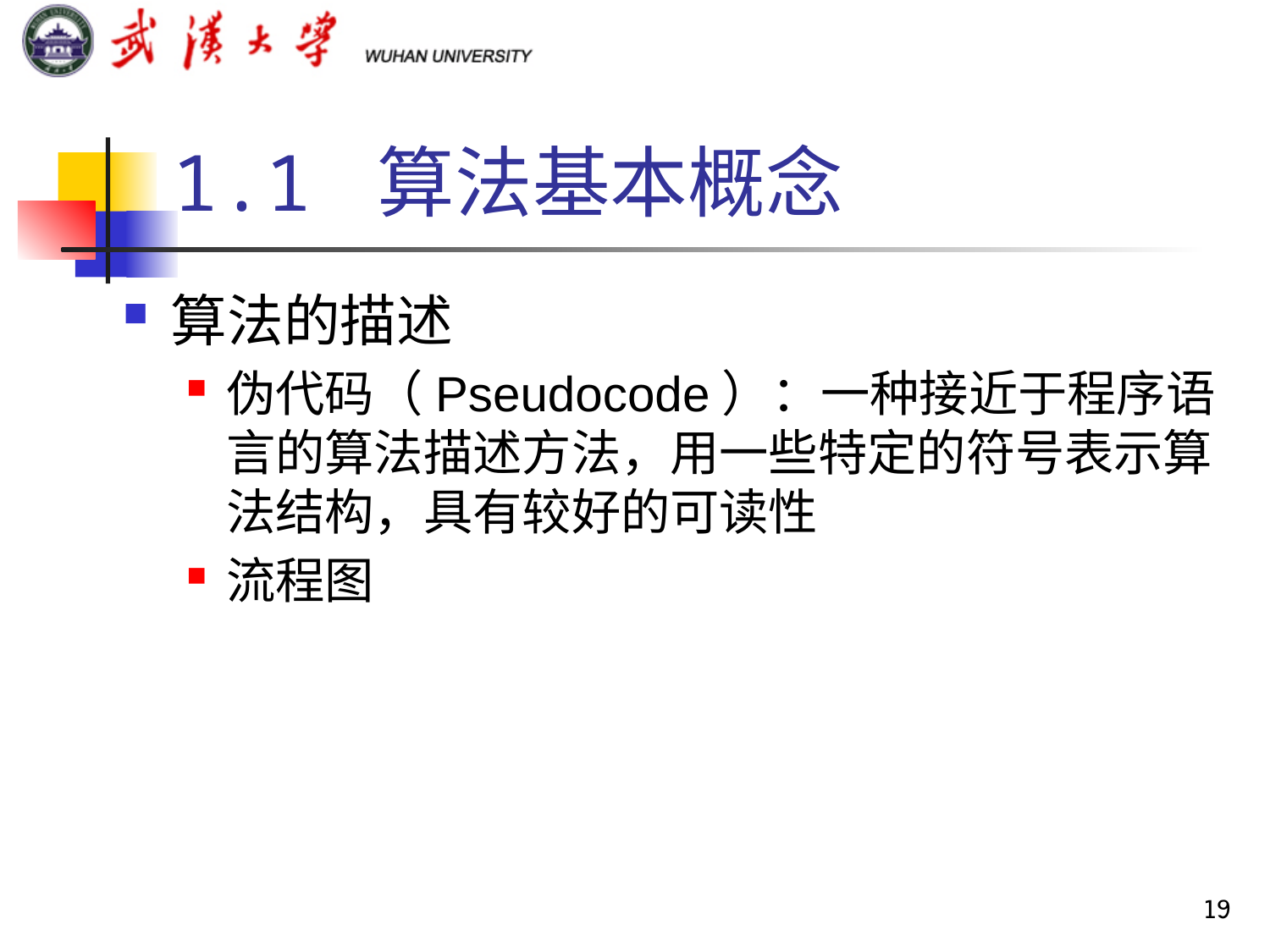

# 1.1 算法基本概念
算法的描述
伪代码（Pseudocode）：一种接近于程序语言的算法描述方法，用一些特定的符号表示算法结构，具有较好的可读性
流程图
19